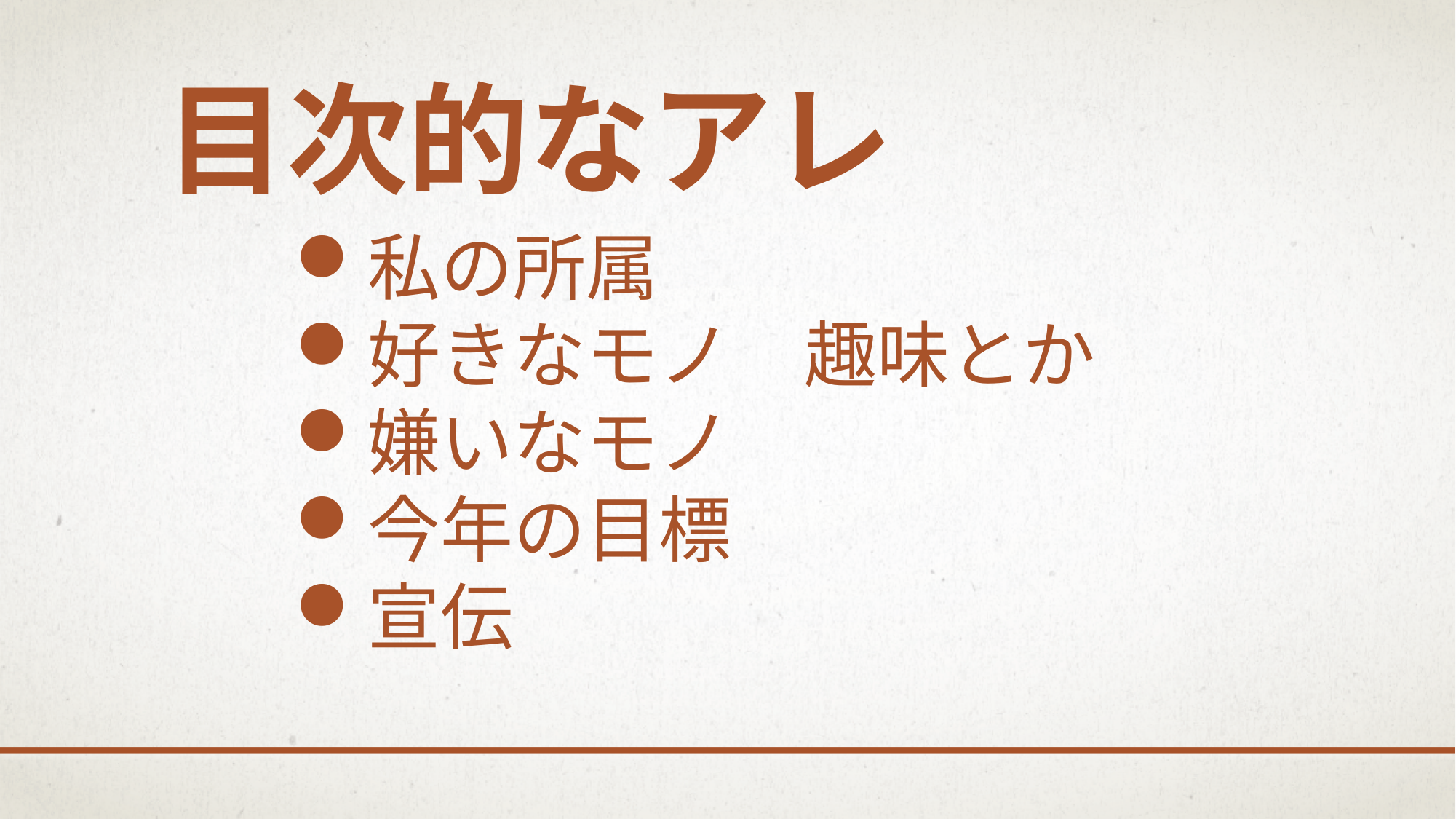

# 目次的なアレ
私の所属
好きなモノ　趣味とか
嫌いなモノ
今年の目標
宣伝